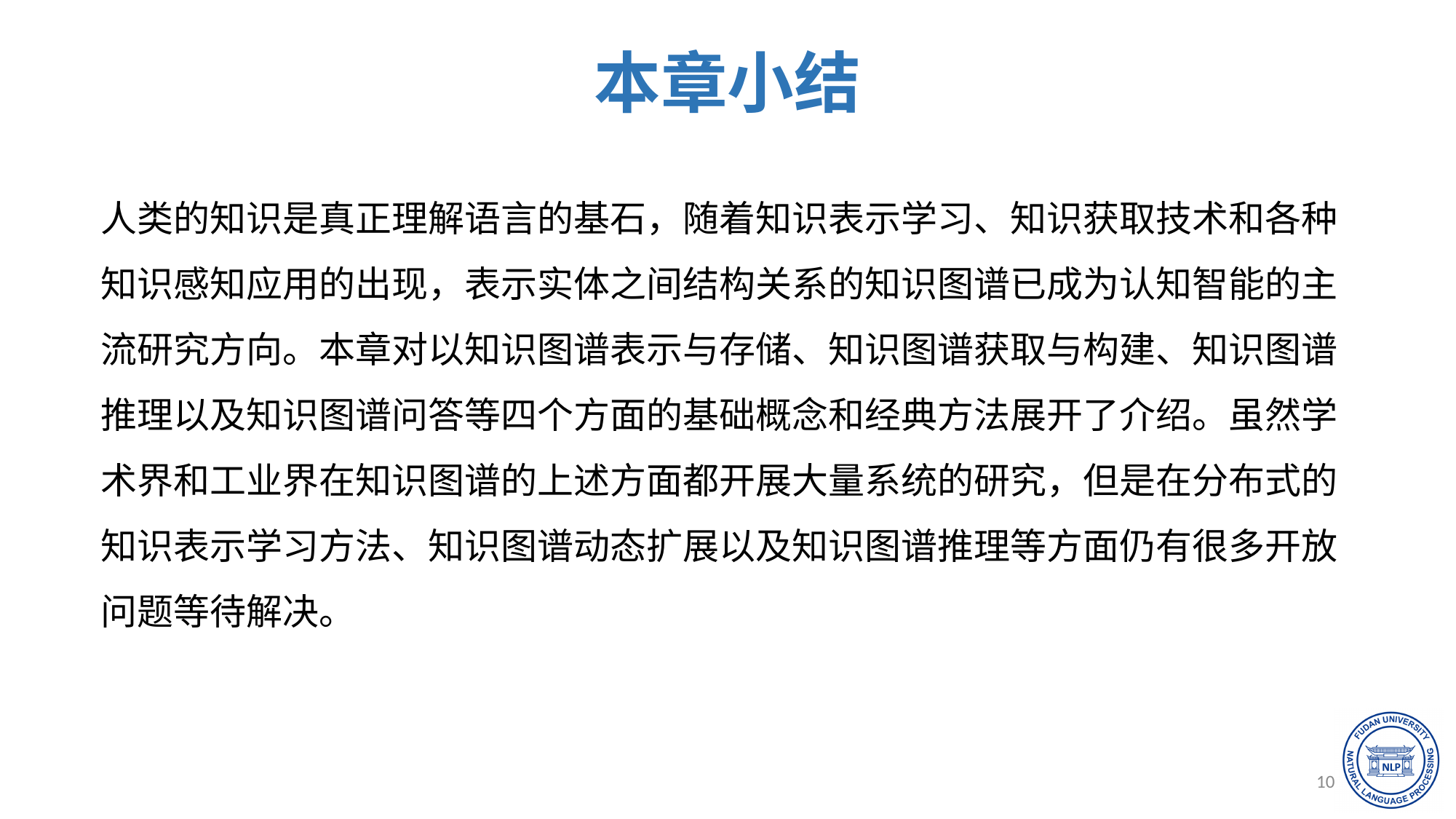

本章小结
哎呀小小草
专业设计
人类的知识是真正理解语言的基石，随着知识表示学习、知识获取技术和各种知识感知应用的出现，表示实体之间结构关系的知识图谱已成为认知智能的主流研究方向。本章对以知识图谱表示与存储、知识图谱获取与构建、知识图谱推理以及知识图谱问答等四个方面的基础概念和经典方法展开了介绍。虽然学术界和工业界在知识图谱的上述方面都开展大量系统的研究，但是在分布式的知识表示学习方法、知识图谱动态扩展以及知识图谱推理等方面仍有很多开放问题等待解决。
2015
哎呀小小草演示设计
106